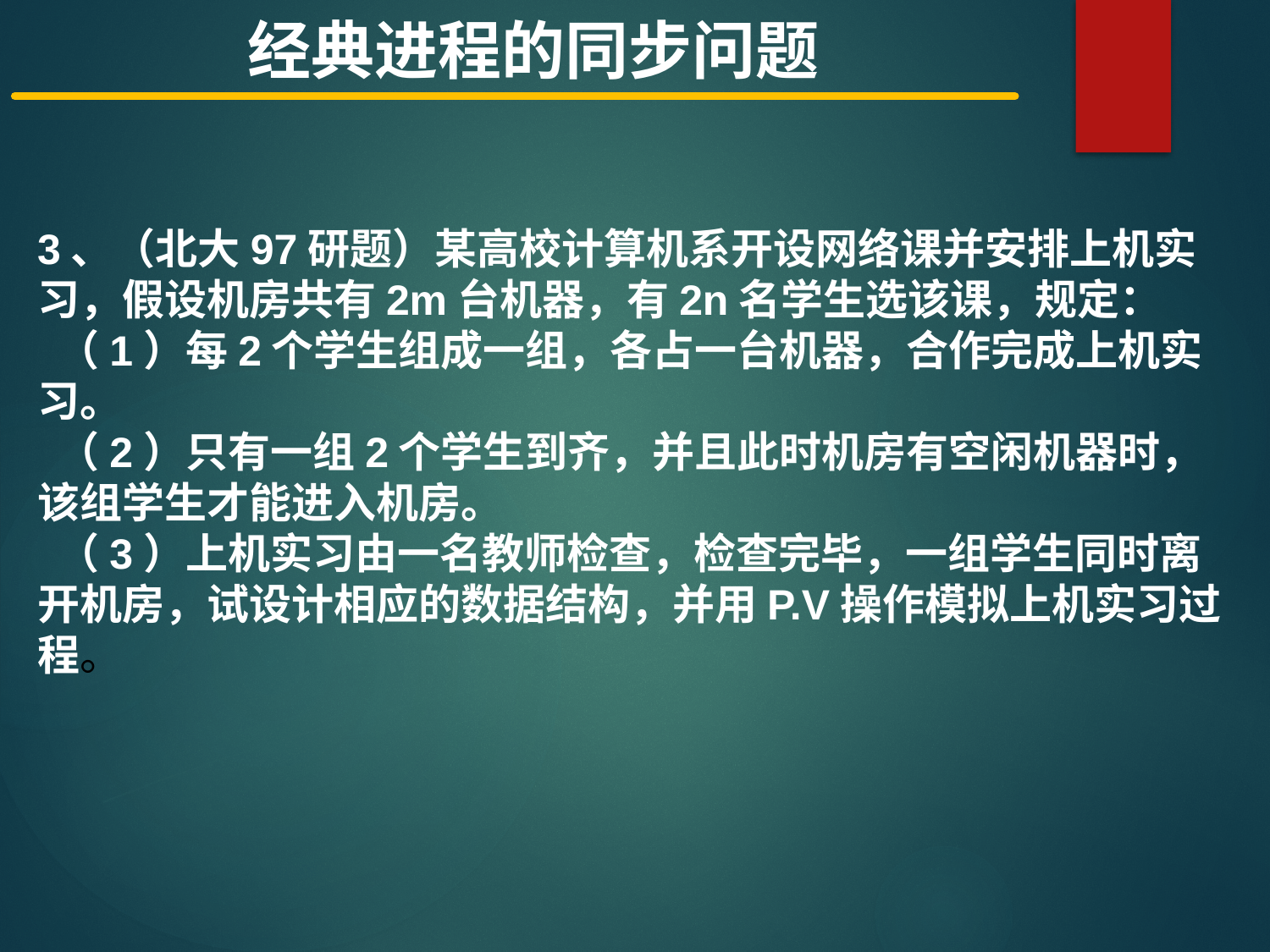

经典进程的同步问题
3、（北大97研题）某高校计算机系开设网络课并安排上机实习，假设机房共有2m台机器，有2n名学生选该课，规定：
 （1）每2个学生组成一组，各占一台机器，合作完成上机实习。
 （2）只有一组2个学生到齐，并且此时机房有空闲机器时，该组学生才能进入机房。
 （3）上机实习由一名教师检查，检查完毕，一组学生同时离开机房，试设计相应的数据结构，并用P.V操作模拟上机实习过程。